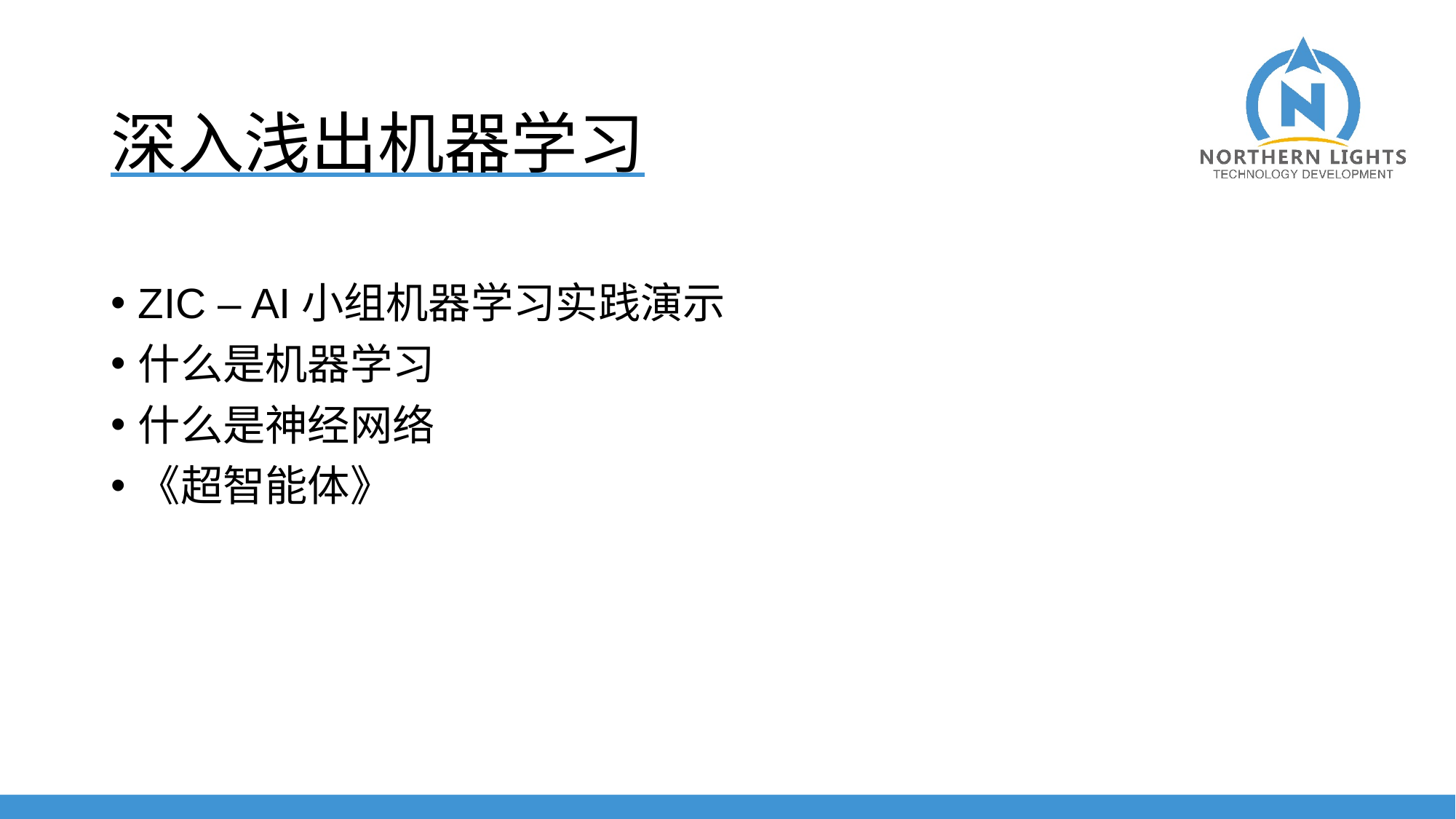

# 深入浅出机器学习
ZIC – AI小组机器学习实践演示
什么是机器学习
什么是神经网络
《超智能体》